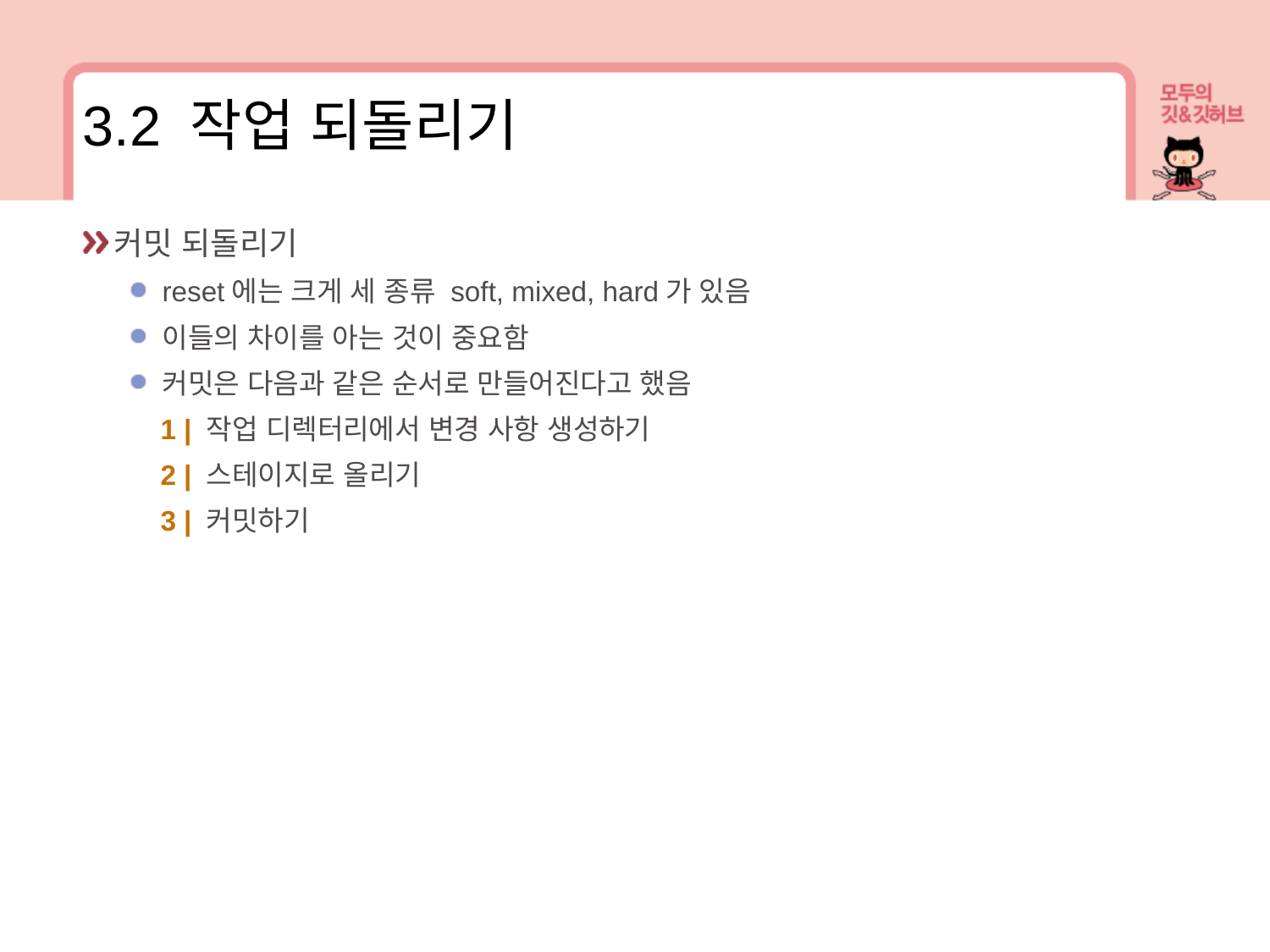

3.2 작업 되돌리기
커밋 되돌리기
reset에는 크게 세 종류 soft, mixed, hard가 있음
이들의 차이를 아는 것이 중요함
커밋은 다음과 같은 순서로 만들어진다고 했음
    1 | 작업 디렉터리에서 변경 사항 생성하기
    2 | 스테이지로 올리기
    3 | 커밋하기